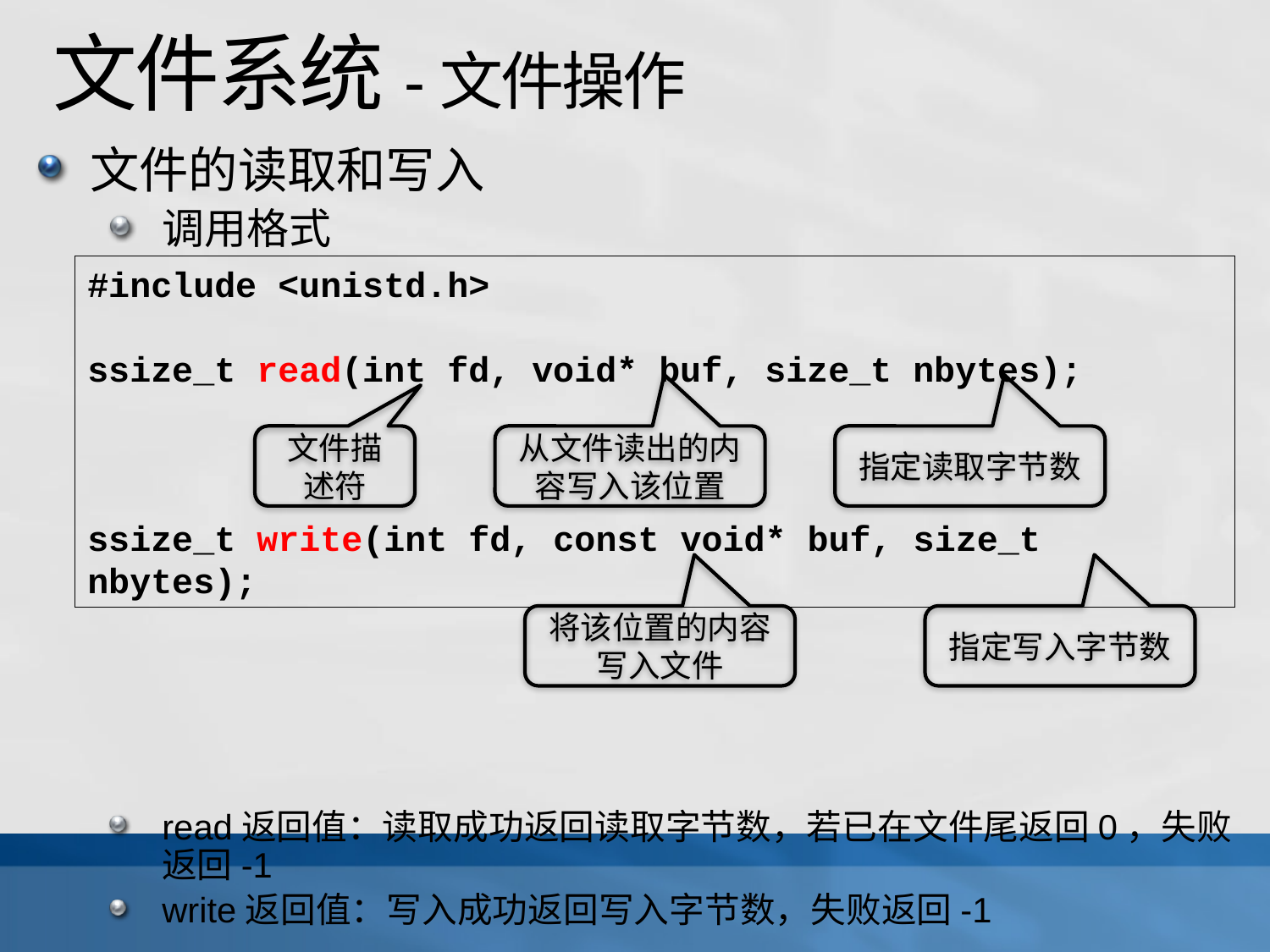

# 文件系统-文件操作
文件的读取和写入
调用格式

read返回值：读取成功返回读取字节数，若已在文件尾返回0，失败返回-1
write返回值：写入成功返回写入字节数，失败返回-1
#include <unistd.h>

ssize_t read(int fd, void* buf, size_t nbytes);

ssize_t write(int fd, const void* buf, size_t nbytes);
文件描述符
从文件读出的内容写入该位置
指定读取字节数
将该位置的内容写入文件
指定写入字节数